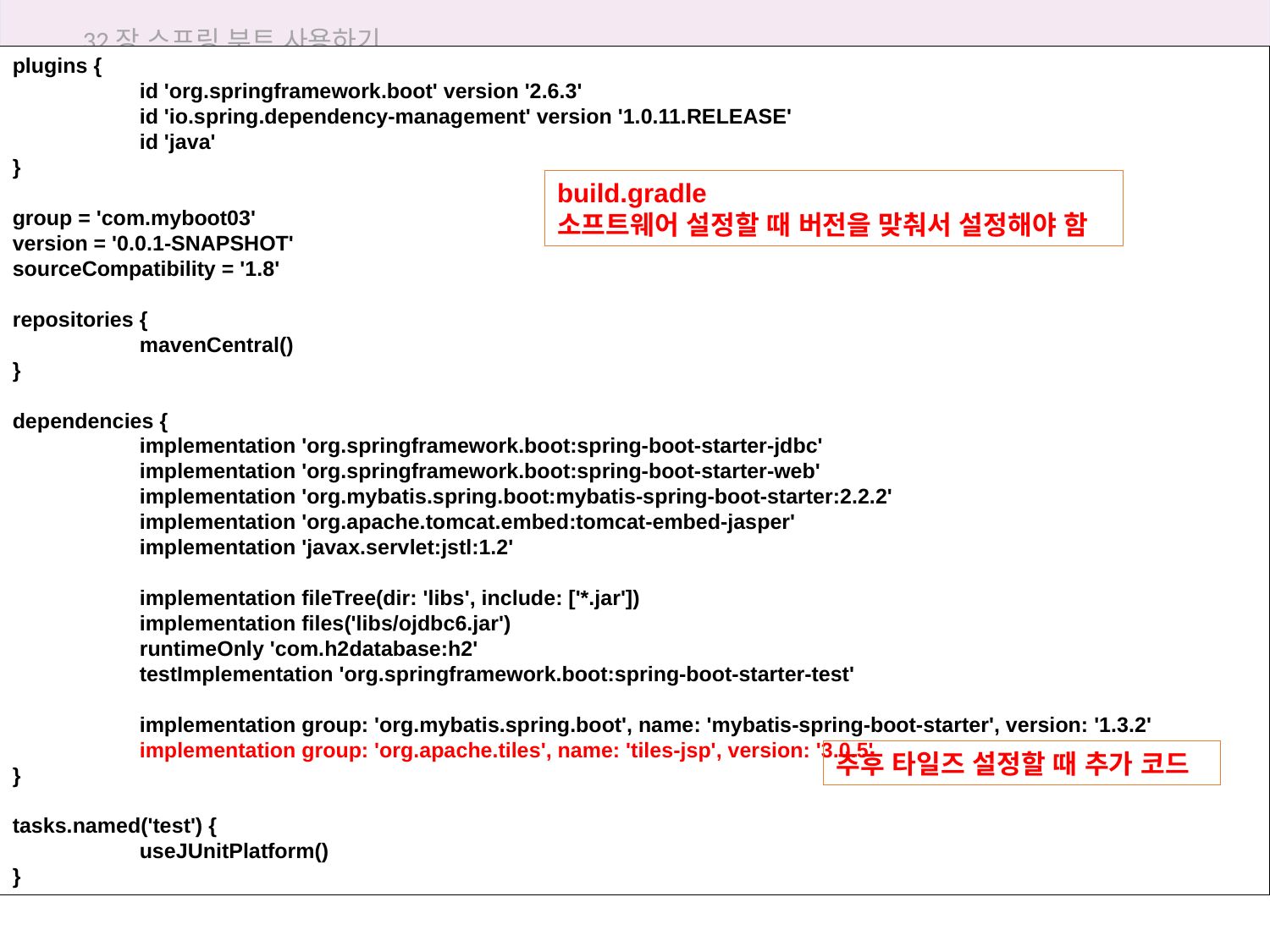

32장 스프링 부트 사용하기
plugins {
	id 'org.springframework.boot' version '2.6.3'
	id 'io.spring.dependency-management' version '1.0.11.RELEASE'
	id 'java'
}

group = 'com.myboot03'
version = '0.0.1-SNAPSHOT'
sourceCompatibility = '1.8'

repositories {
	mavenCentral()
}

dependencies {
	implementation 'org.springframework.boot:spring-boot-starter-jdbc'
	implementation 'org.springframework.boot:spring-boot-starter-web'
	implementation 'org.mybatis.spring.boot:mybatis-spring-boot-starter:2.2.2'
	implementation 'org.apache.tomcat.embed:tomcat-embed-jasper'
	implementation 'javax.servlet:jstl:1.2'

	implementation fileTree(dir: 'libs', include: ['*.jar'])
	implementation files('libs/ojdbc6.jar')
	runtimeOnly 'com.h2database:h2'
	testImplementation 'org.springframework.boot:spring-boot-starter-test'

	implementation group: 'org.mybatis.spring.boot', name: 'mybatis-spring-boot-starter', version: '1.3.2'
	implementation group: 'org.apache.tiles', name: 'tiles-jsp', version: '3.0.5'
}

tasks.named('test') {
	useJUnitPlatform()
}
32.7 마이바티스 사용하기
build.gradle
소프트웨어 설정할 때 버전을 맞춰서 설정해야 함

추후 타일즈 설정할 때 추가 코드